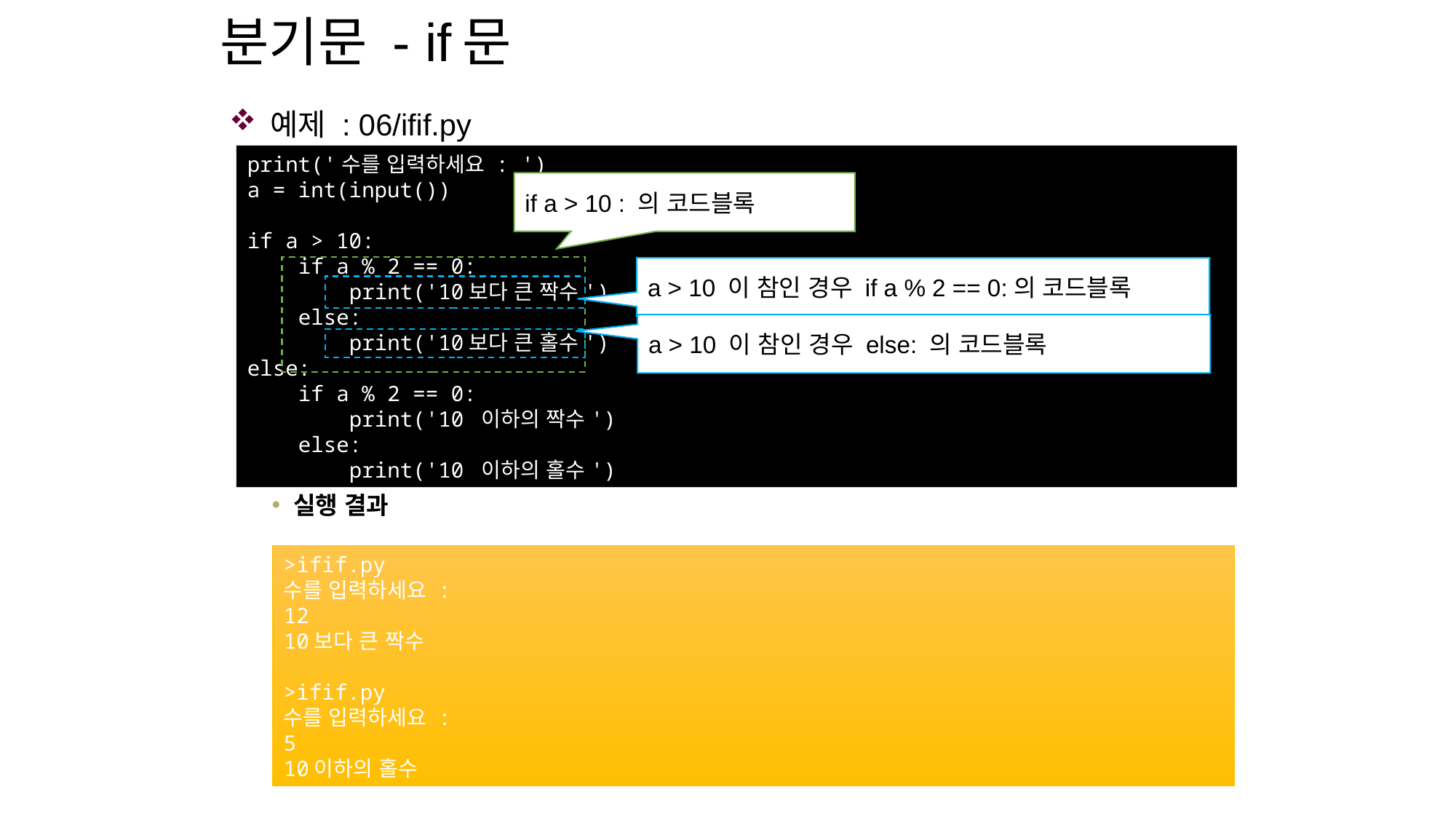

# 분기문 - if문
예제 : 06/ifif.py

실행 결과
print('수를 입력하세요 : ')
a = int(input())

if a > 10:
    if a % 2 == 0:
        print('10보다 큰 짝수')
    else:
        print('10보다 큰 홀수')
else:
    if a % 2 == 0:
        print('10 이하의 짝수')
    else:
        print('10 이하의 홀수')
if a > 10 : 의 코드블록

a > 10 이 참인 경우 if a % 2 == 0:의 코드블록

a > 10 이 참인 경우 else: 의 코드블록

>ifif.py
수를 입력하세요 :
12
10보다 큰 짝수

>ifif.py
수를 입력하세요 :
5
10이하의 홀수